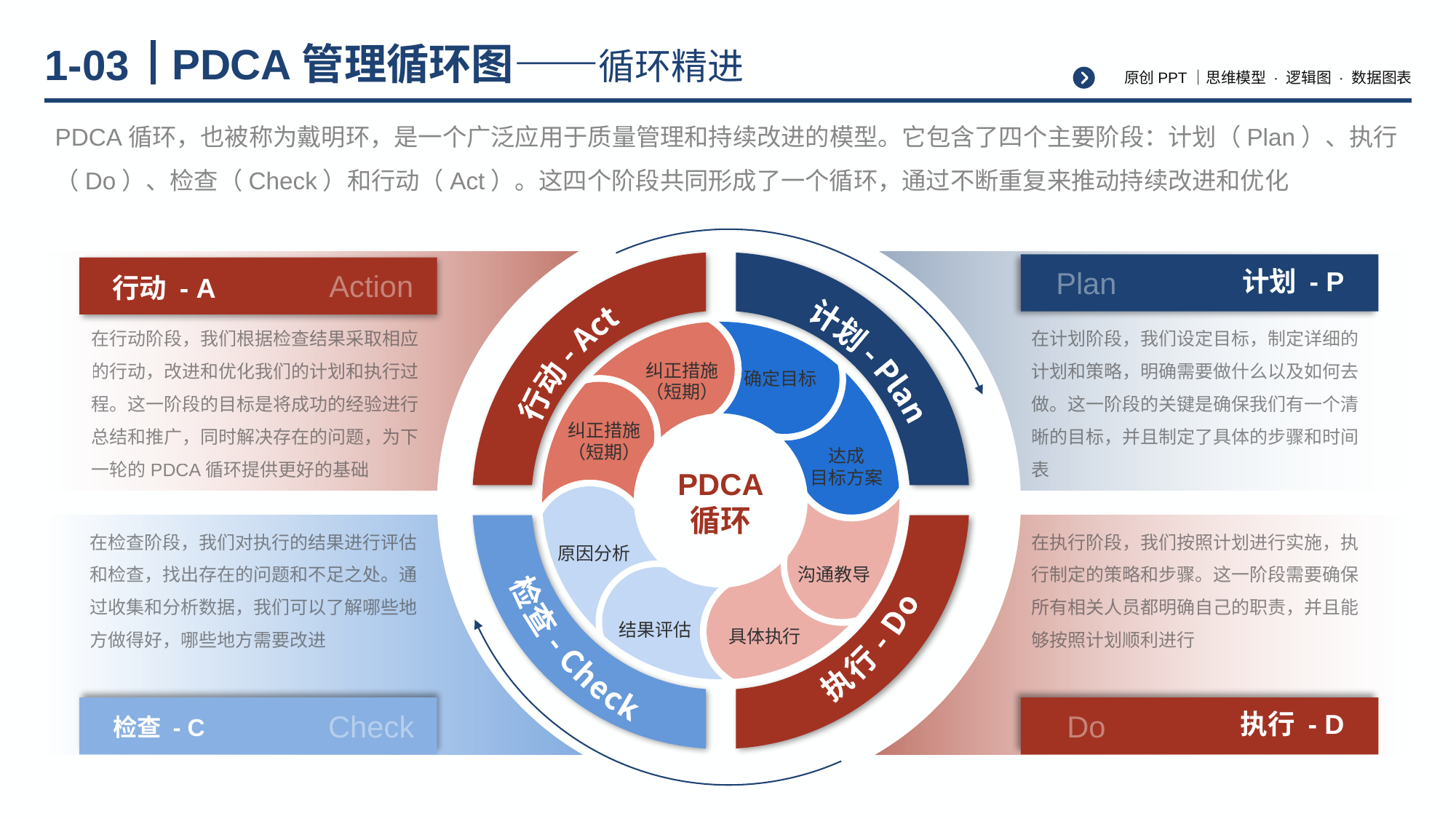

# PDCA管理循环图——循环精进
1-03
PDCA循环，也被称为戴明环，是一个广泛应用于质量管理和持续改进的模型。它包含了四个主要阶段：计划（Plan）、执行（Do）、检查（Check）和行动（Act）。这四个阶段共同形成了一个循环，通过不断重复来推动持续改进和优化

纠正措施
（短期）
纠正措施
（短期）
达成
目标方案
原因分析
沟通教导
结果评估
具体执行
确定目标
行动 - Act
计划 - Plan
执行 - Do
检查 - Check
PDCA
循环

Plan
计划 - P

Action
行动 - A
在行动阶段，我们根据检查结果采取相应的行动，改进和优化我们的计划和执行过程。这一阶段的目标是将成功的经验进行总结和推广，同时解决存在的问题，为下一轮的PDCA循环提供更好的基础
在计划阶段，我们设定目标，制定详细的计划和策略，明确需要做什么以及如何去做。这一阶段的关键是确保我们有一个清晰的目标，并且制定了具体的步骤和时间表
在检查阶段，我们对执行的结果进行评估和检查，找出存在的问题和不足之处。通过收集和分析数据，我们可以了解哪些地方做得好，哪些地方需要改进
在执行阶段，我们按照计划进行实施，执行制定的策略和步骤。这一阶段需要确保所有相关人员都明确自己的职责，并且能够按照计划顺利进行

Check
检查 - C

Do
执行 - D